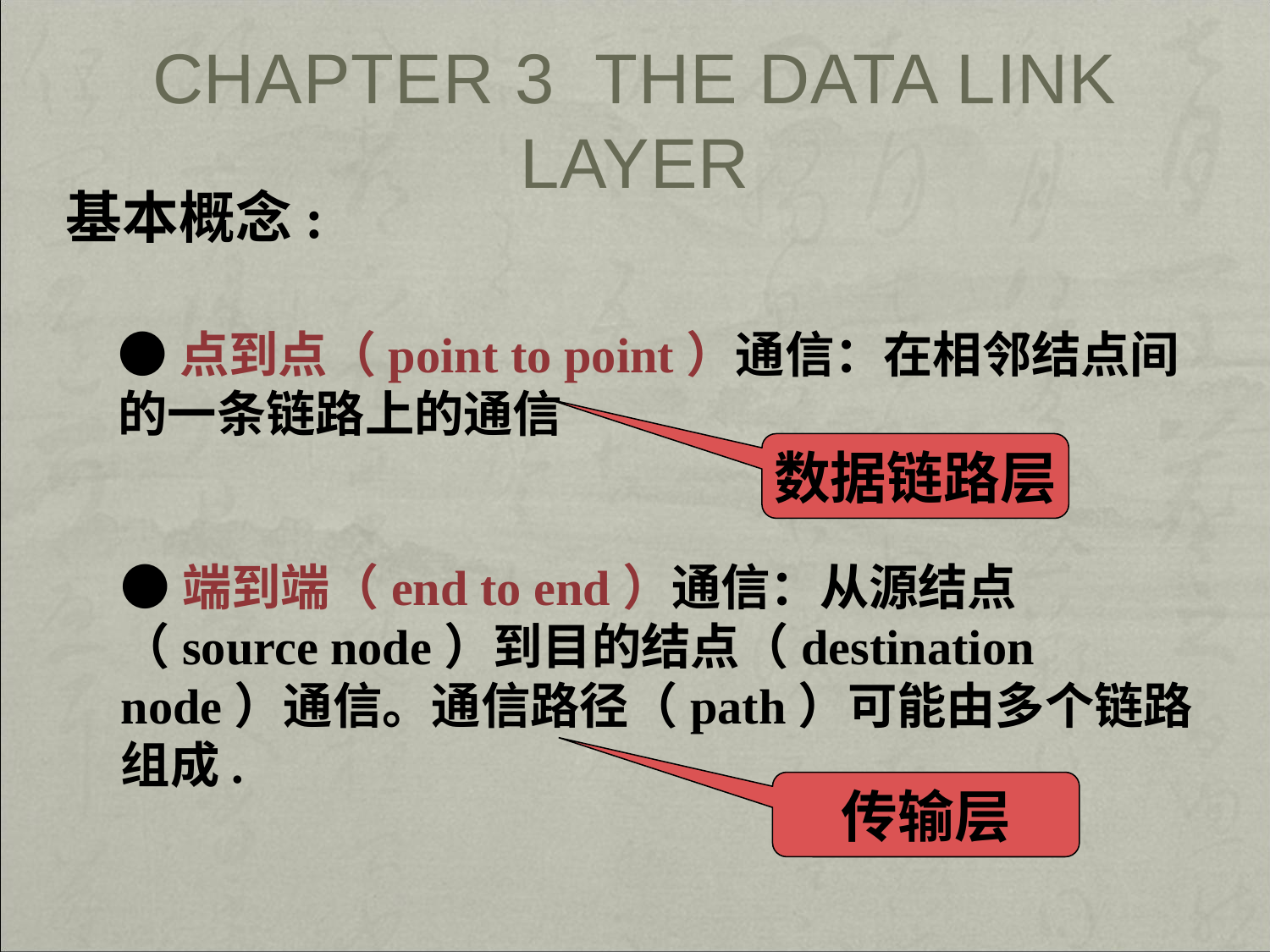

# Chapter 3  The Data Link Layer
基本概念:
●点到点（point to point）通信：在相邻结点间的一条链路上的通信
数据链路层
●端到端（end to end）通信：从源结点（source node）到目的结点（destination node）通信。通信路径（path）可能由多个链路组成.
传输层